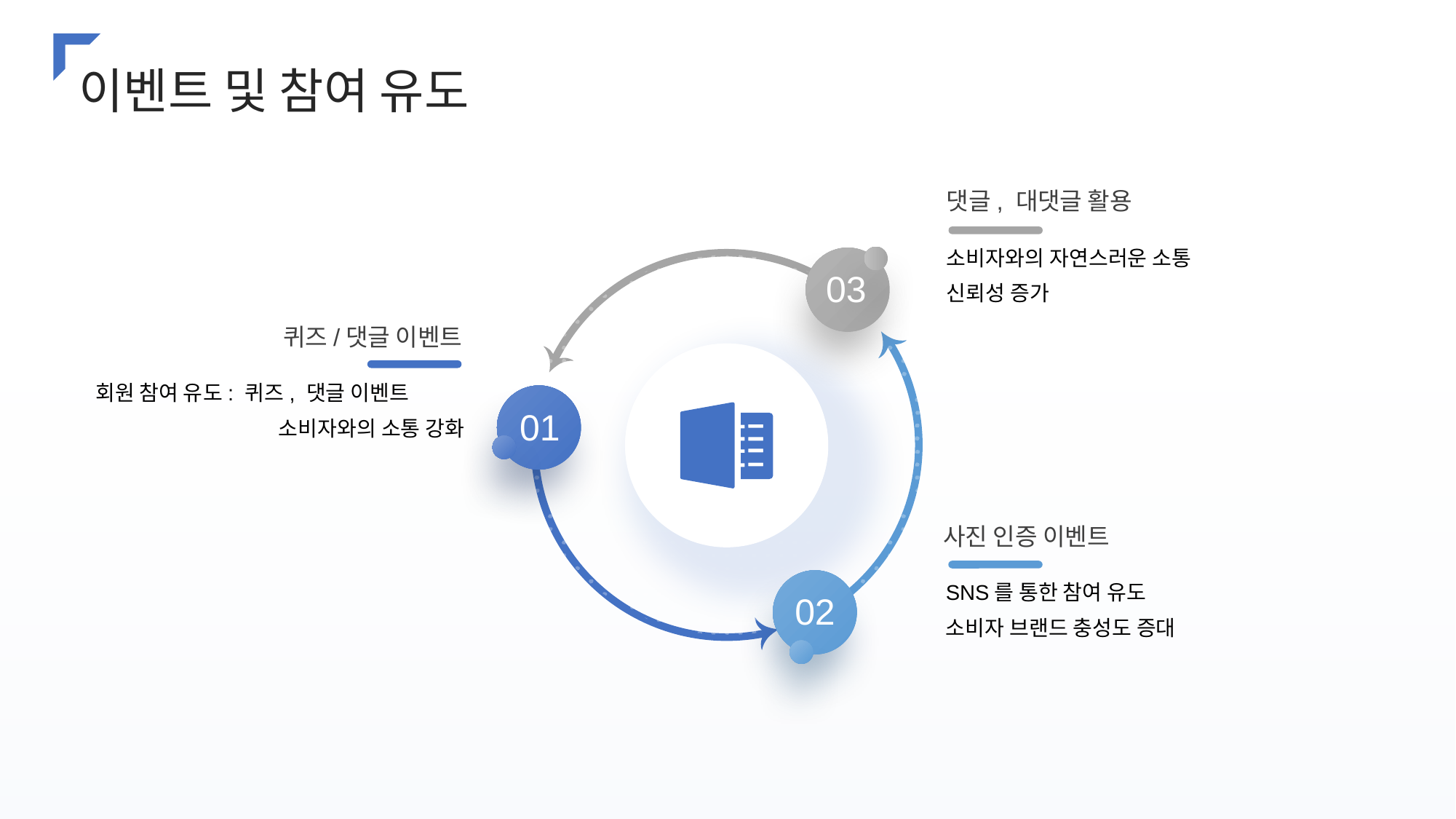

이벤트 및 참여 유도
댓글, 대댓글 활용

소비자와의 자연스러운 소통
신뢰성 증가

03
퀴즈/댓글 이벤트

회원 참여 유도: 퀴즈, 댓글 이벤트
소비자와의 소통 강화

01

사진 인증 이벤트

SNS를 통한 참여 유도
소비자 브랜드 충성도 증대
02